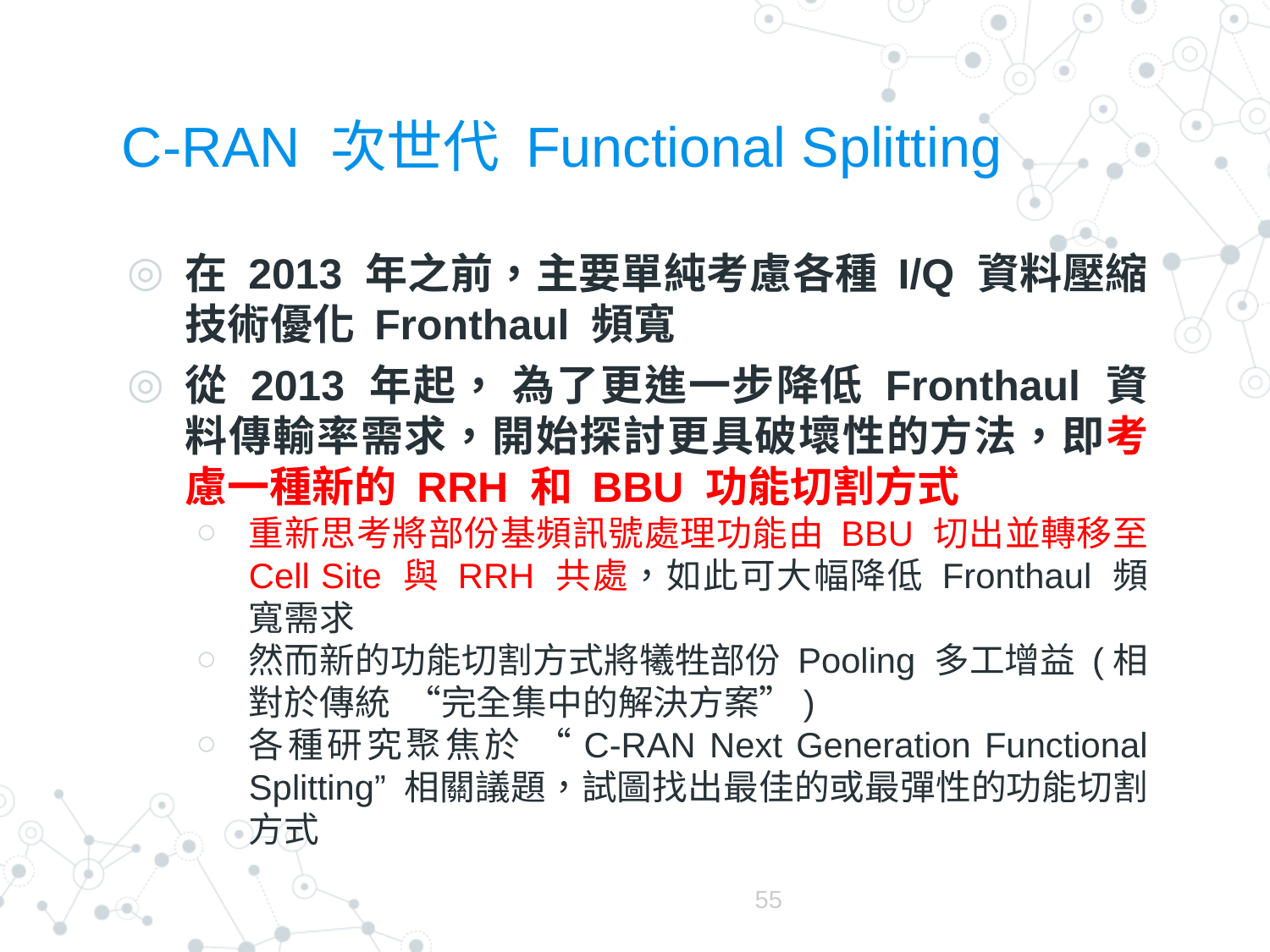

# C-RAN 次世代 Functional Splitting
在 2013 年之前，主要單純考慮各種 I/Q 資料壓縮技術優化 Fronthaul 頻寬
從 2013 年起， 為了更進一步降低 Fronthaul 資料傳輸率需求，開始探討更具破壞性的方法，即考慮一種新的 RRH 和 BBU 功能切割方式
重新思考將部份基頻訊號處理功能由 BBU 切出並轉移至 Cell Site 與 RRH 共處，如此可大幅降低 Fronthaul 頻寬需求
然而新的功能切割方式將犧牲部份 Pooling 多工增益 (相對於傳統  “完全集中的解決方案”)
各種研究聚焦於 “C-RAN Next Generation Functional Splitting” 相關議題，試圖找出最佳的或最彈性的功能切割方式

55